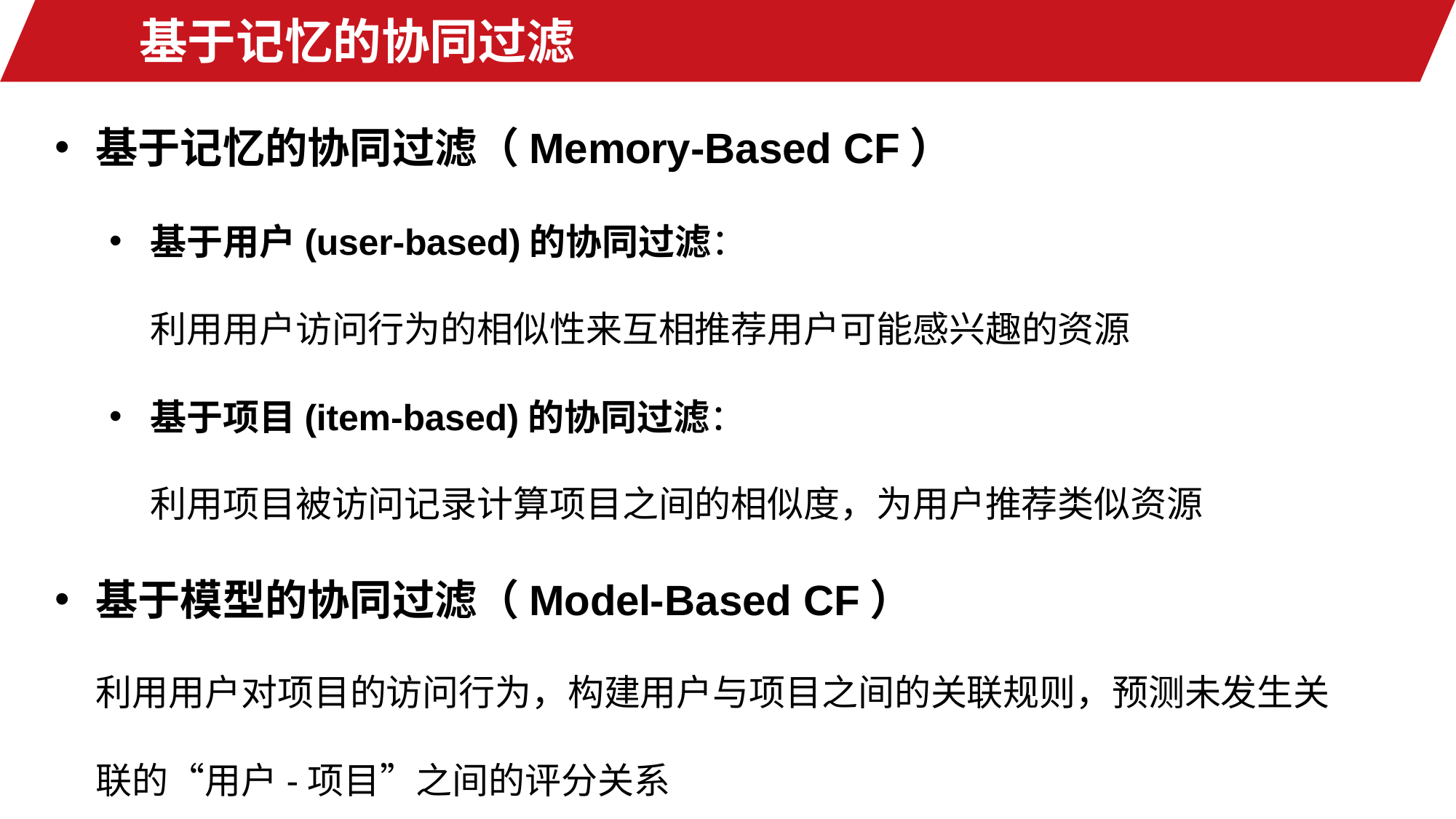

# 基于记忆的协同过滤
基于记忆的协同过滤（Memory-Based CF）
基于用户(user-based)的协同过滤：
利用用户访问行为的相似性来互相推荐用户可能感兴趣的资源
基于项目(item-based)的协同过滤：
利用项目被访问记录计算项目之间的相似度，为用户推荐类似资源
基于模型的协同过滤（Model-Based CF）
利用用户对项目的访问行为，构建用户与项目之间的关联规则，预测未发生关联的“用户-项目”之间的评分关系